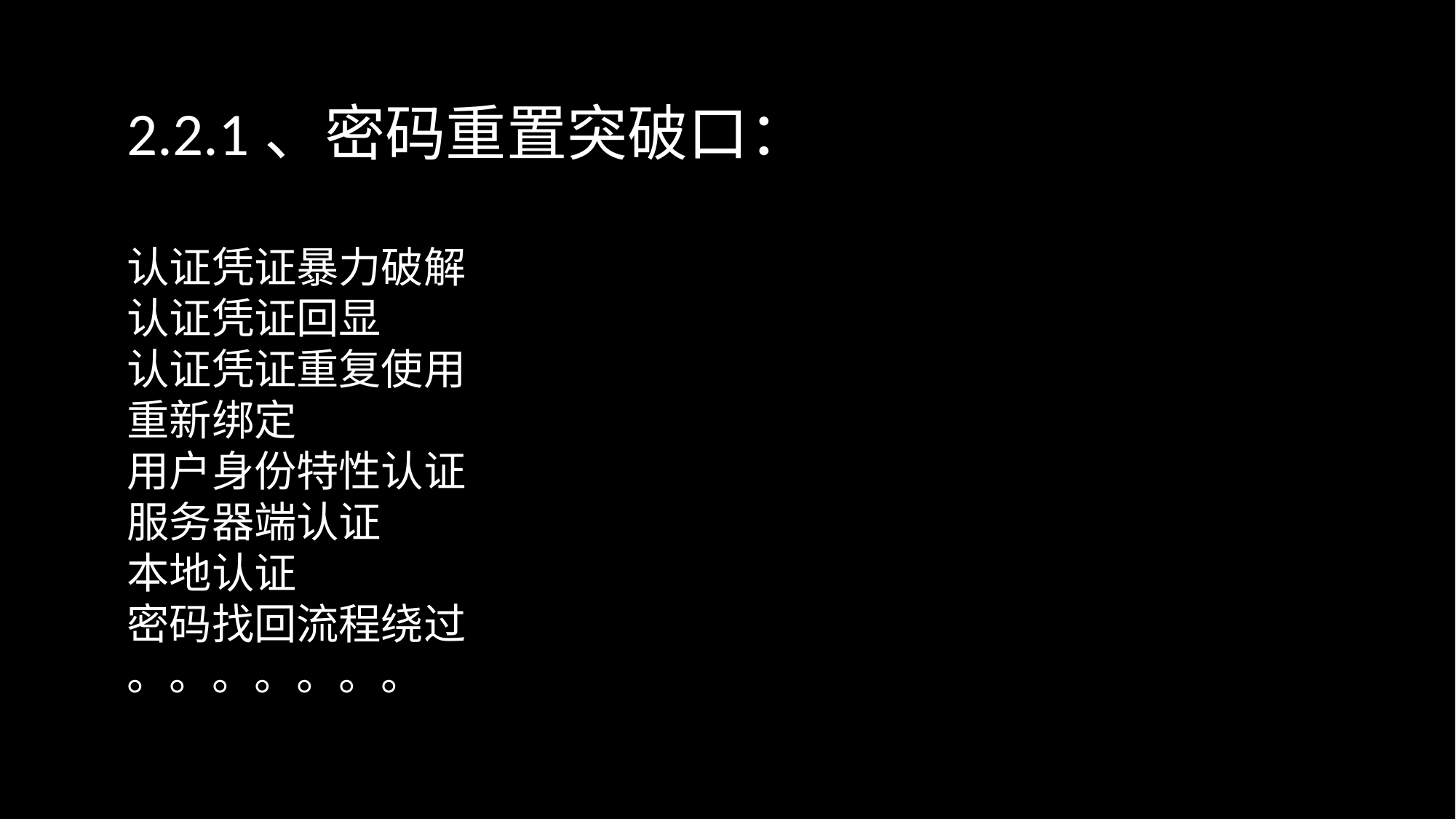

2.2.1、密码重置突破口：

认证凭证暴力破解
认证凭证回显
认证凭证重复使用
重新绑定
用户身份特性认证
服务器端认证
本地认证
密码找回流程绕过
。。。。。。。